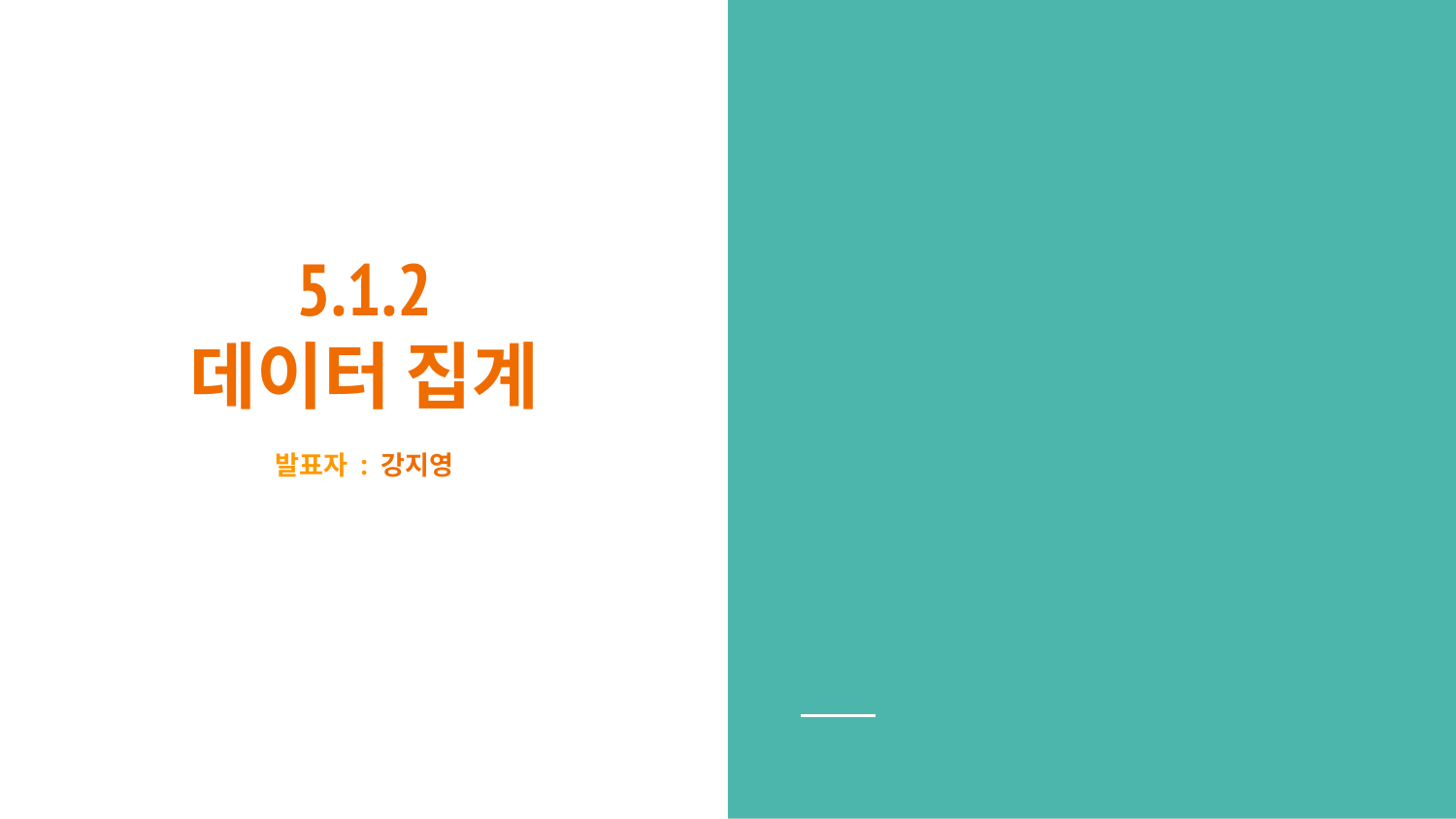

# 5.1.2
데이터 집계
발표자 : 강지영